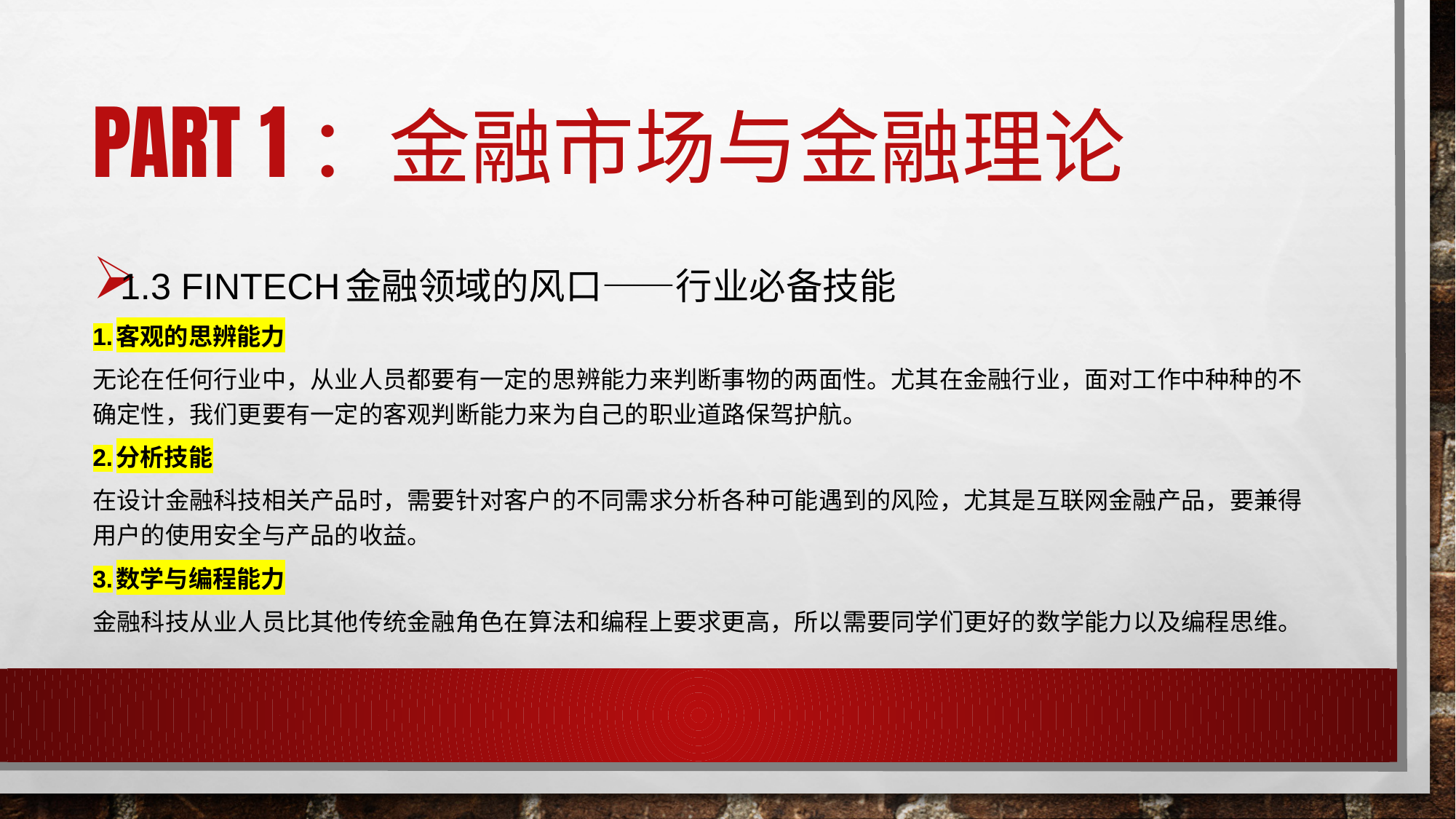

# Part 1：金融市场与金融理论
1.3 Fintech金融领域的风口——行业必备技能
1.客观的思辨能力
无论在任何行业中，从业人员都要有一定的思辨能力来判断事物的两面性。尤其在金融行业，面对工作中种种的不确定性，我们更要有一定的客观判断能力来为自己的职业道路保驾护航。
2.分析技能
在设计金融科技相关产品时，需要针对客户的不同需求分析各种可能遇到的风险，尤其是互联网金融产品，要兼得用户的使用安全与产品的收益。
3.数学与编程能力
金融科技从业人员比其他传统金融角色在算法和编程上要求更高，所以需要同学们更好的数学能力以及编程思维。